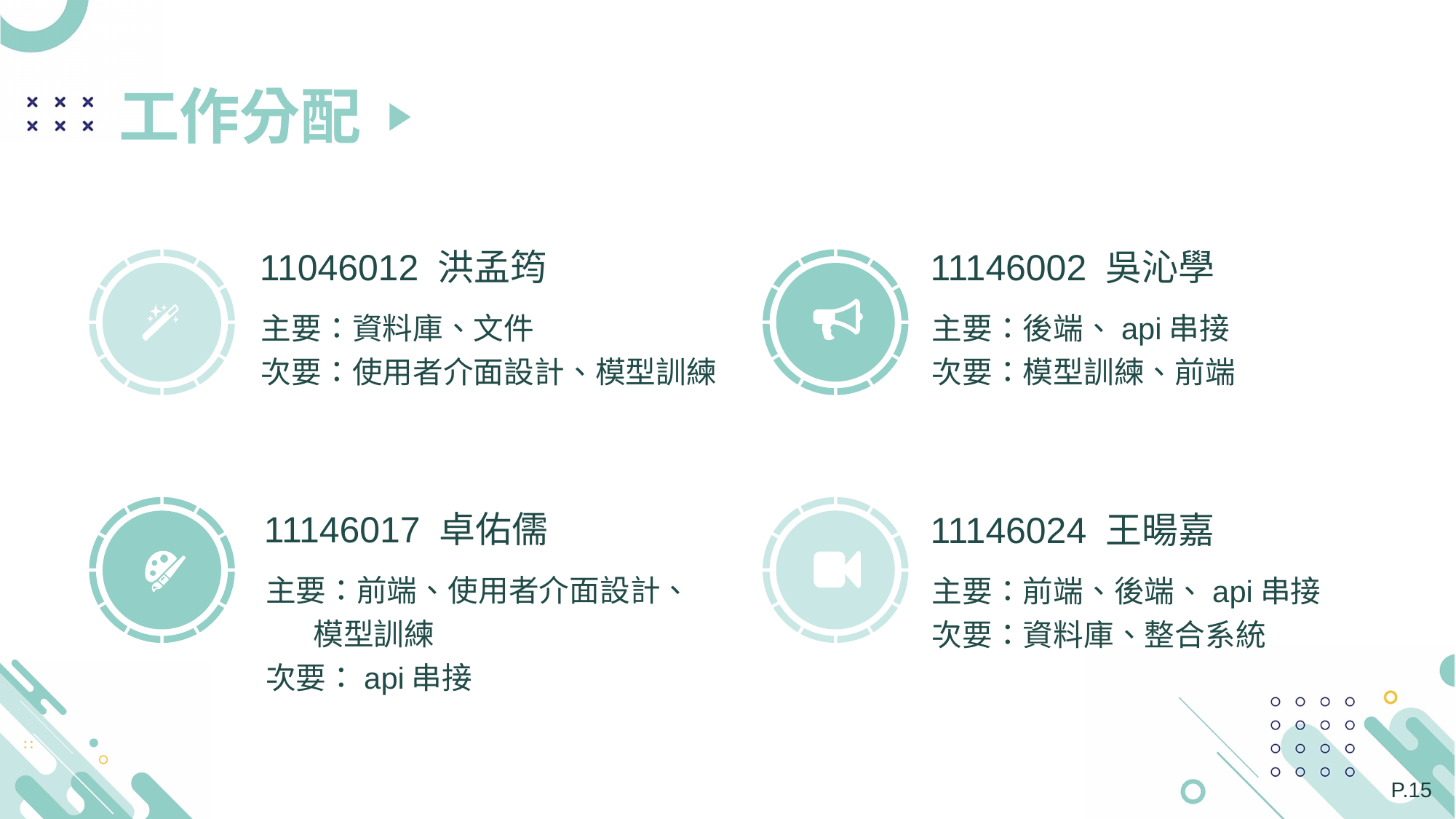

工作分配

11046012 洪孟筠
11146002 吳沁學

主要：資料庫、文件
次要：使用者介面設計、模型訓練
主要：後端、api串接
次要：模型訓練、前端

11146017 卓佑儒
11146024 王暘嘉
主要：前端、使用者介面設計、
      模型訓練
次要：api串接
主要：前端、後端、api串接
次要：資料庫、整合系統